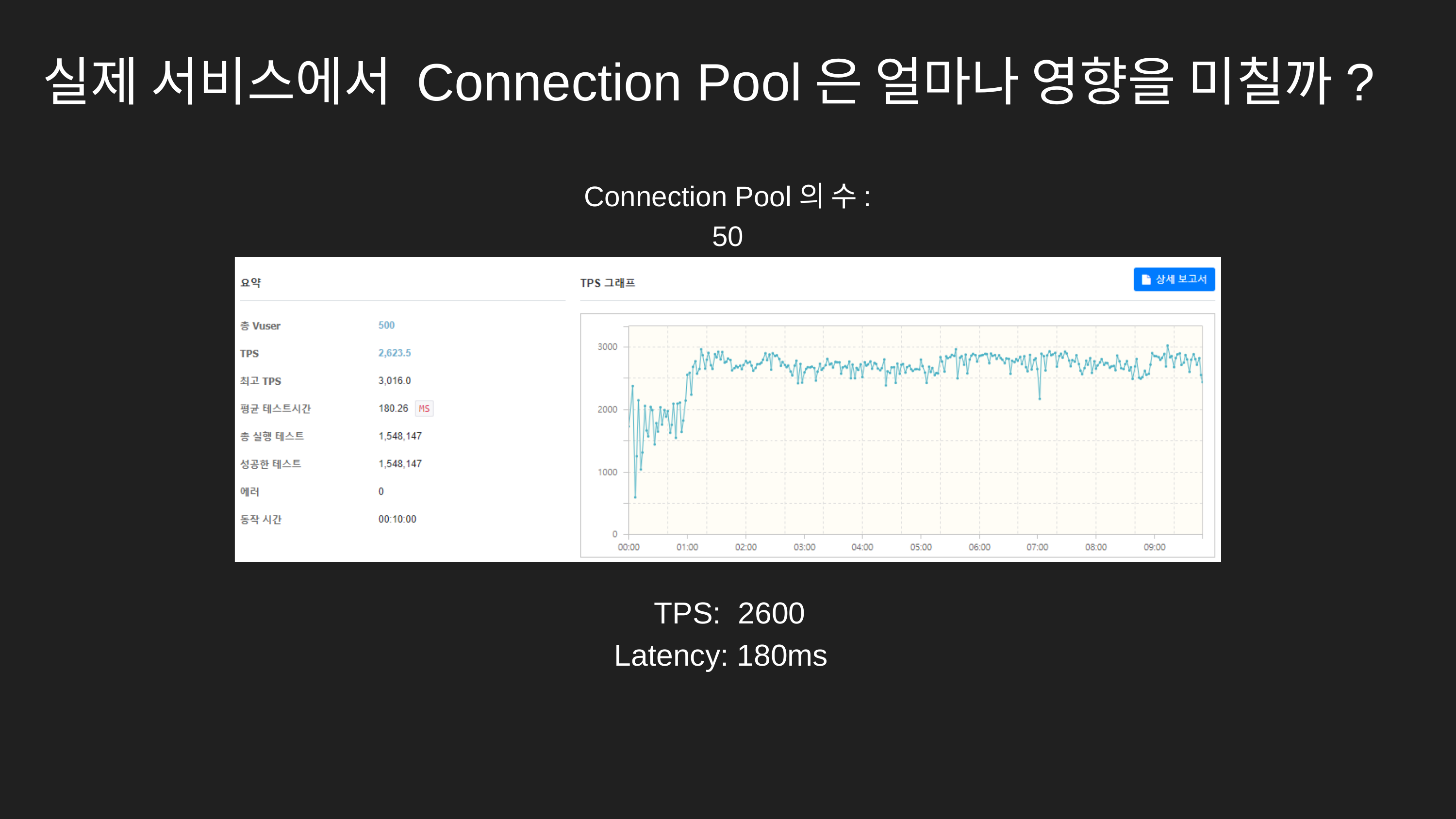

실제 서비스에서 Connection Pool은 얼마나 영향을 미칠까?
Connection Pool의 수: 50

TPS:  2600
Latency: 180ms